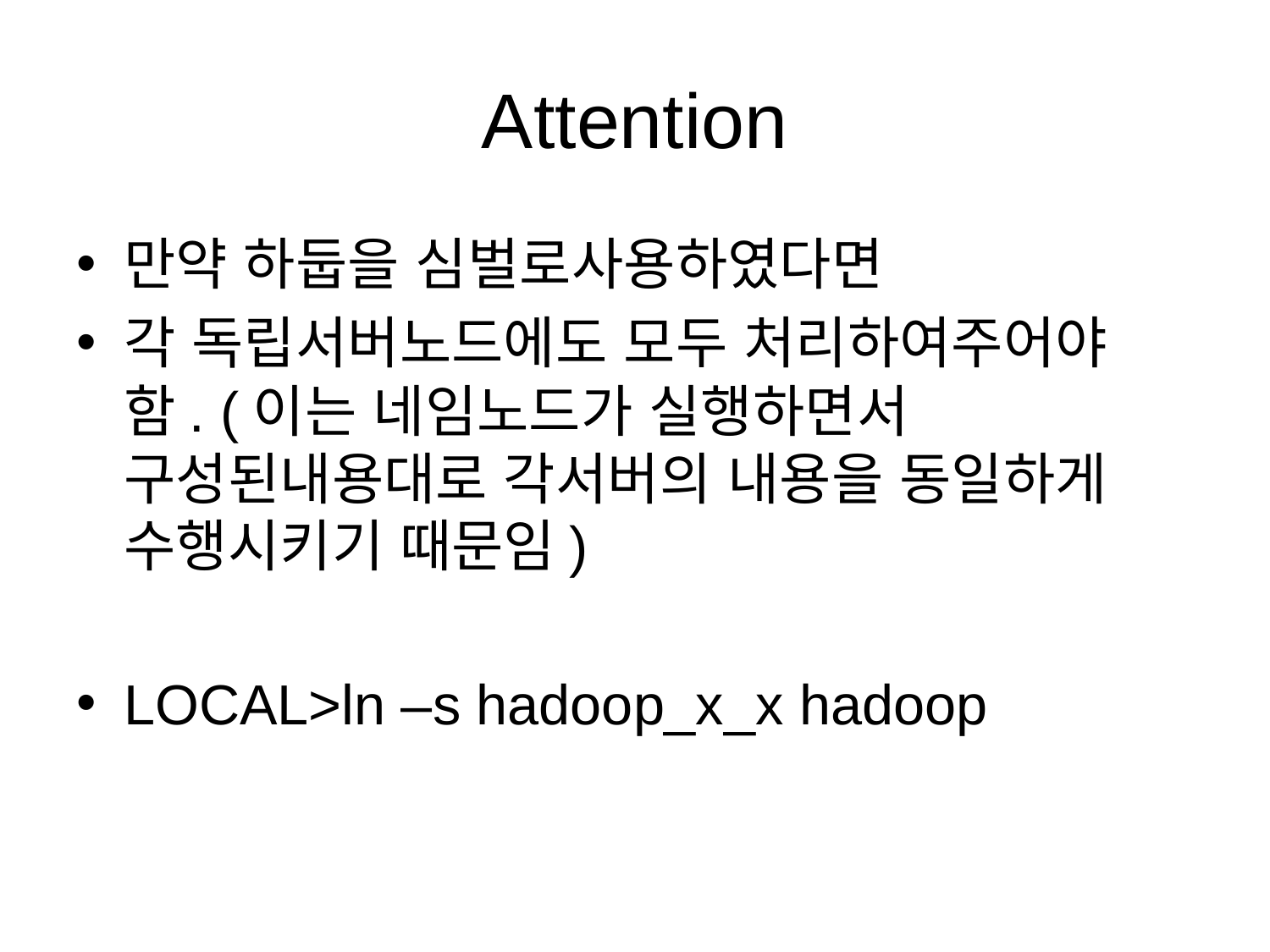

# Attention
만약 하둡을 심벌로사용하였다면
각 독립서버노드에도 모두 처리하여주어야 함. (이는 네임노드가 실행하면서 구성된내용대로 각서버의 내용을 동일하게 수행시키기 때문임)

LOCAL>ln –s hadoop_x_x hadoop